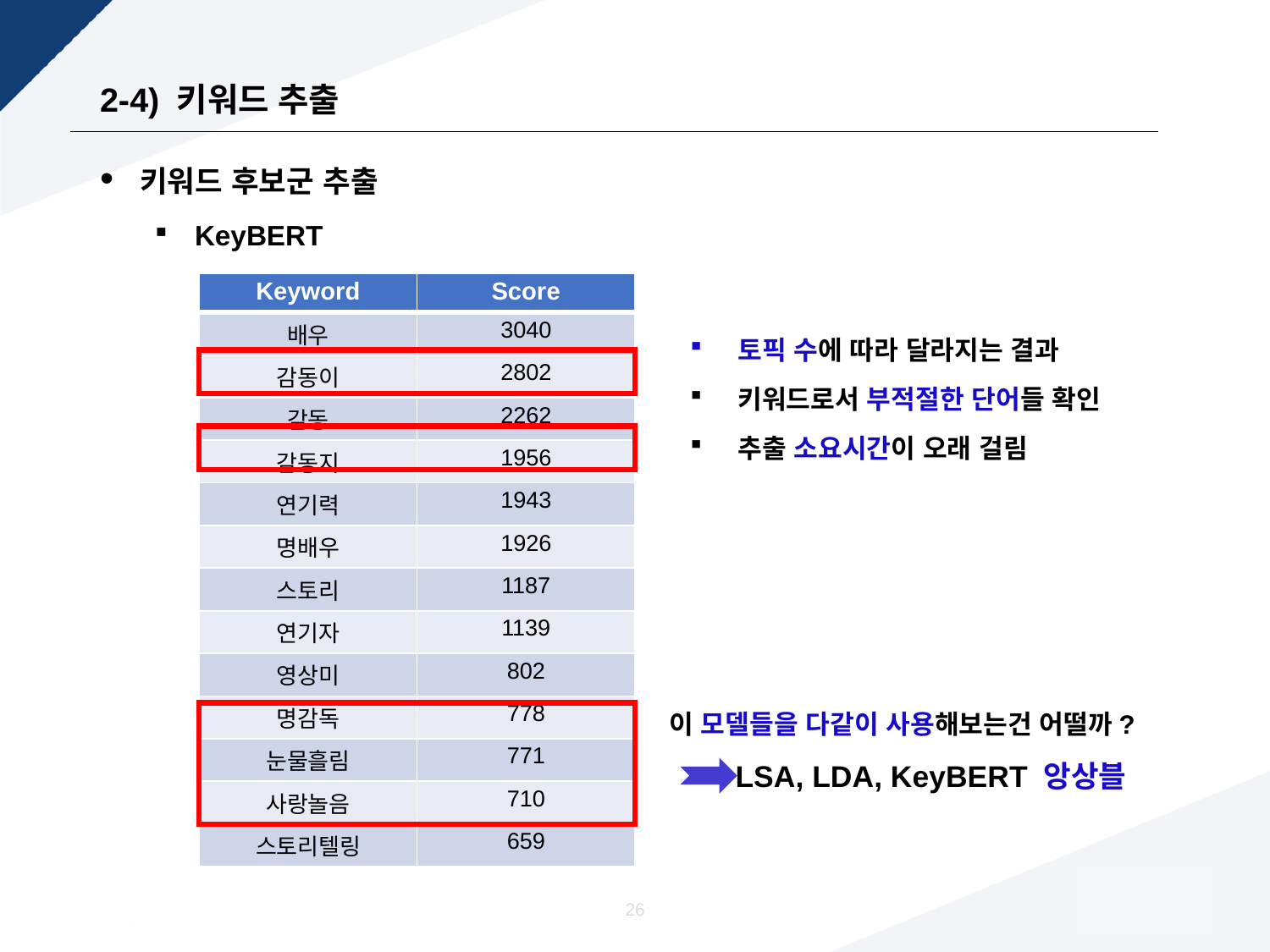

# 2-4) 키워드 추출
키워드 후보군 추출
KeyBERT
| Keyword | Score |
| --- | --- |
| 배우 | 3040 |
| 감동이 | 2802 |
| 감동 | 2262 |
| 감동지 | 1956 |
| 연기력 | 1943 |
| 명배우 | 1926 |
| 스토리 | 1187 |
| 연기자 | 1139 |
| 영상미 | 802 |
| 명감독 | 778 |
| 눈물흘림 | 771 |
| 사랑놀음 | 710 |
| 스토리텔링 | 659 |
토픽 수에 따라 달라지는 결과
키워드로서 부적절한 단어들 확인
추출 소요시간이 오래 걸림

이 모델들을 다같이 사용해보는건 어떨까?
        LSA, LDA, KeyBERT 앙상블